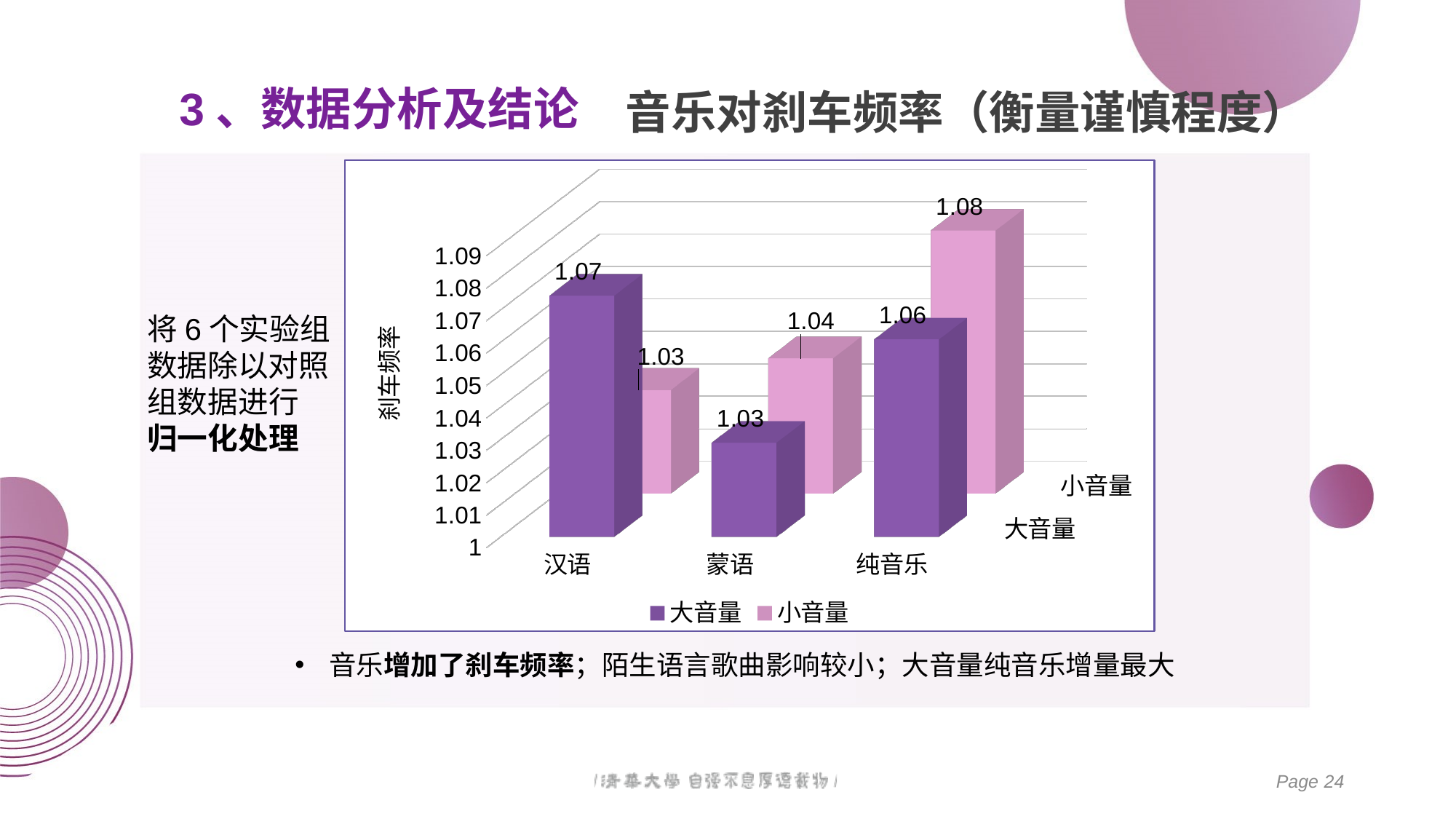

3、数据分析及结论
# 音乐对刹车频率（衡量谨慎程度）

[unsupported chart]

将6个实验组数据除以对照组数据进行
归一化处理
音乐增加了刹车频率；陌生语言歌曲影响较小；大音量纯音乐增量最大
Page 24